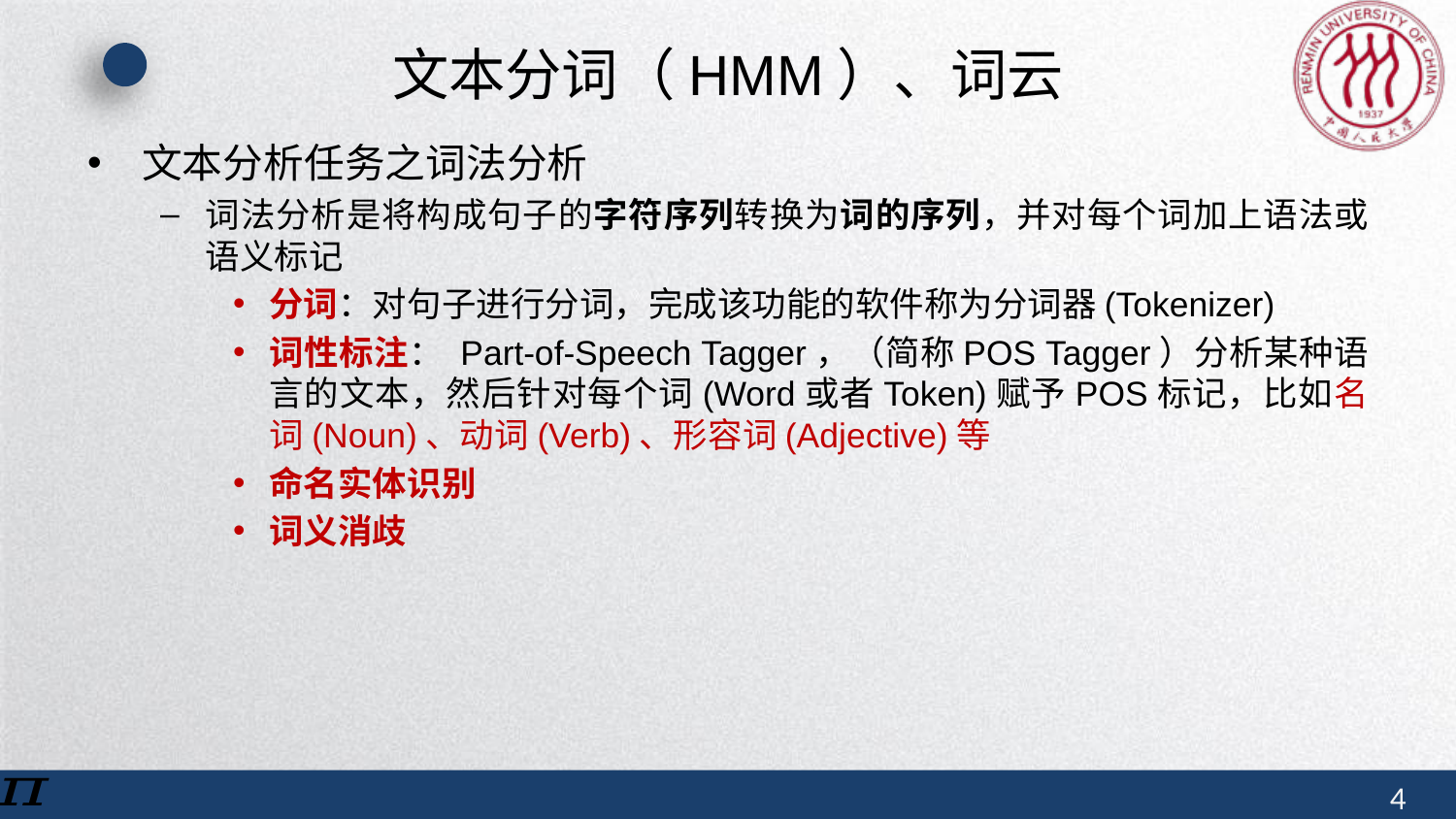

# 文本分词（HMM）、词云
文本分析任务之词法分析
词法分析是将构成句子的字符序列转换为词的序列，并对每个词加上语法或语义标记
分词：对句子进行分词，完成该功能的软件称为分词器(Tokenizer)
词性标注： Part-of-Speech Tagger，（简称POS Tagger）分析某种语言的文本，然后针对每个词(Word或者Token)赋予POS标记，比如名词(Noun)、动词(Verb)、形容词(Adjective)等
命名实体识别
词义消歧